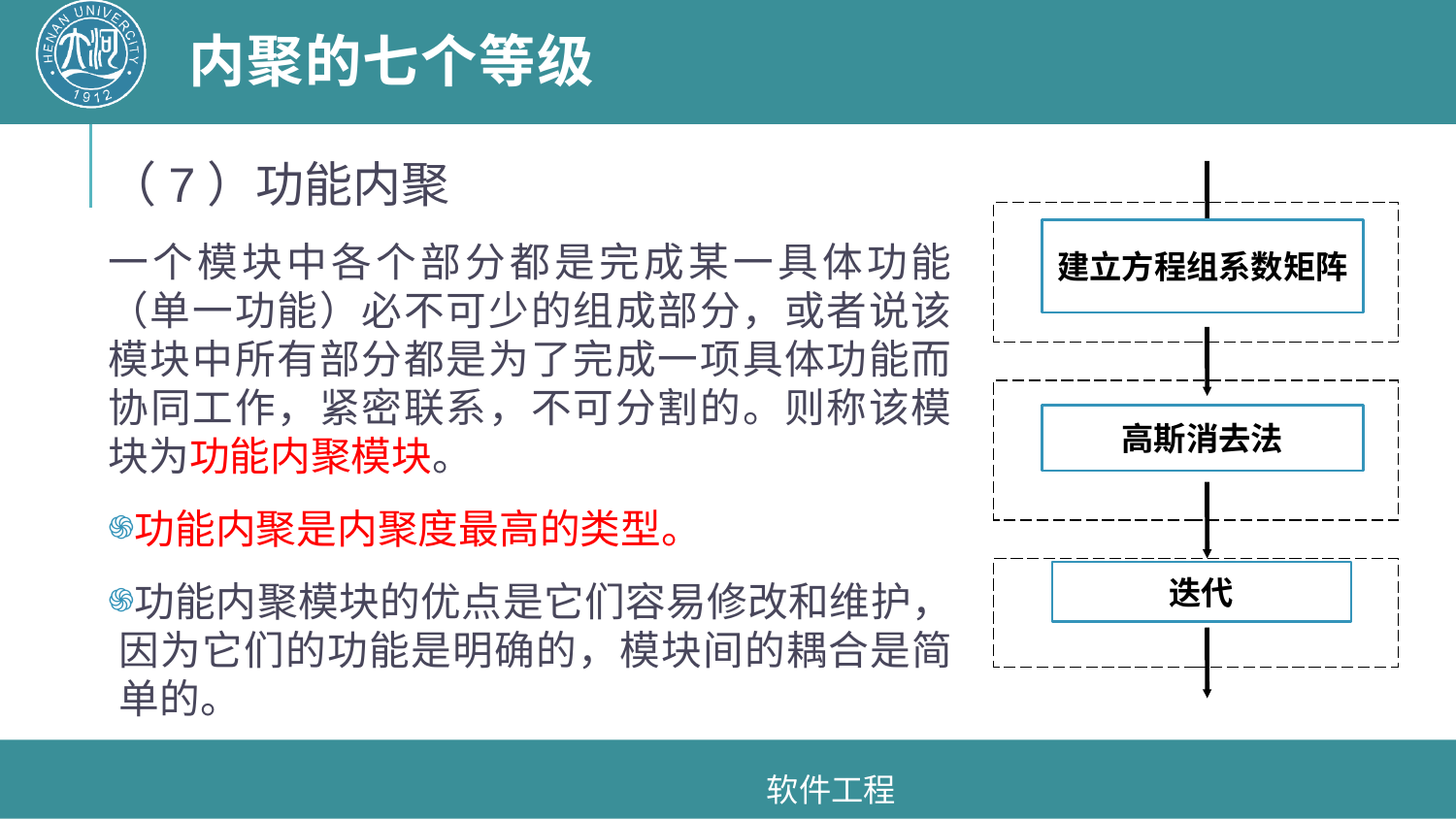

# 内聚的七个等级
（7）功能内聚
一个模块中各个部分都是完成某一具体功能（单一功能）必不可少的组成部分，或者说该模块中所有部分都是为了完成一项具体功能而协同工作，紧密联系，不可分割的。则称该模块为功能内聚模块。
功能内聚是内聚度最高的类型。
功能内聚模块的优点是它们容易修改和维护，因为它们的功能是明确的，模块间的耦合是简单的。

建立方程组系数矩阵

高斯消去法

迭代

软件工程
178